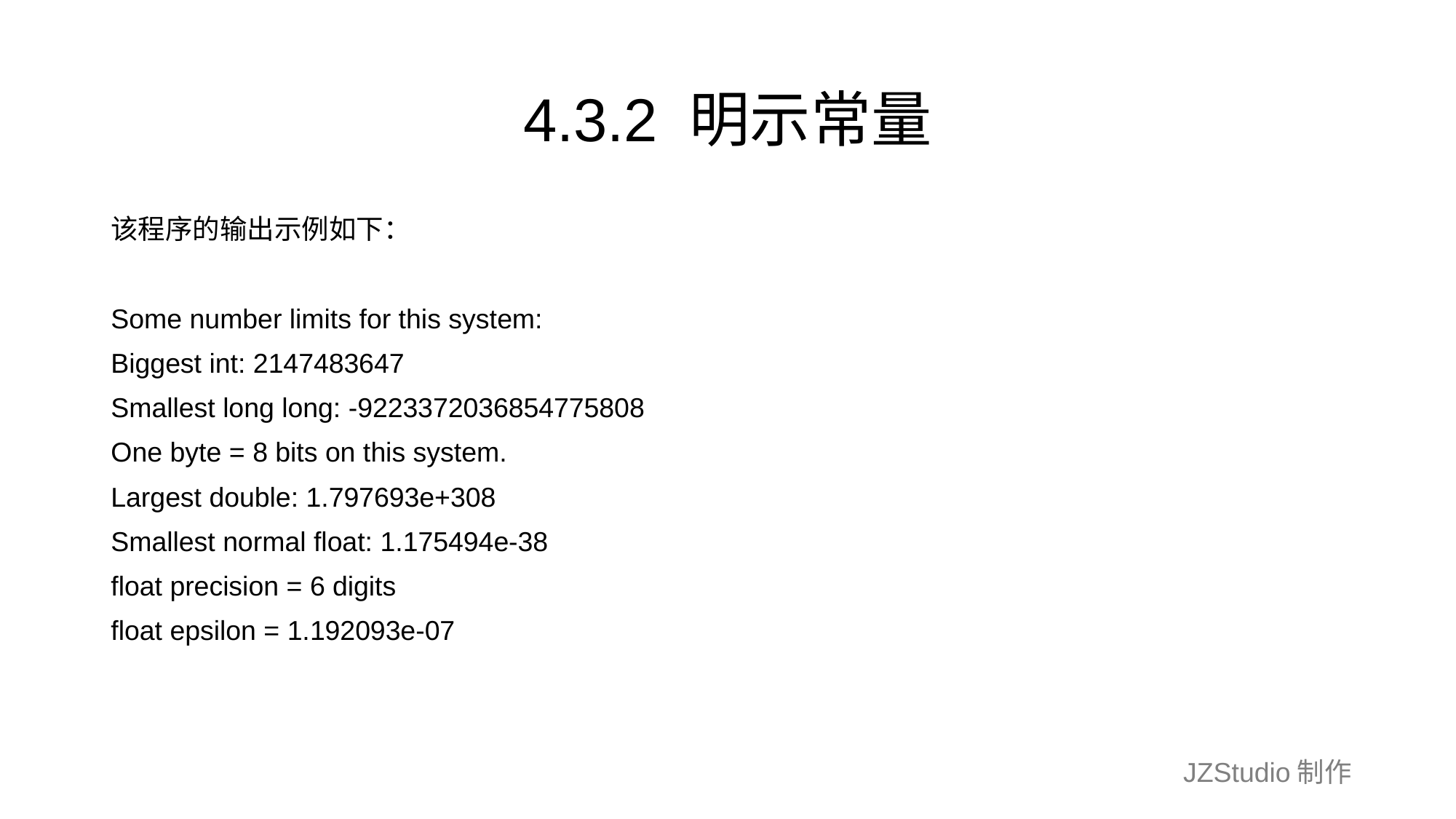

# 4.3.2 明示常量
该程序的输出示例如下：

Some number limits for this system:
Biggest int: 2147483647
Smallest long long: -9223372036854775808
One byte = 8 bits on this system.
Largest double: 1.797693e+308
Smallest normal float: 1.175494e-38
float precision = 6 digits
float epsilon = 1.192093e-07